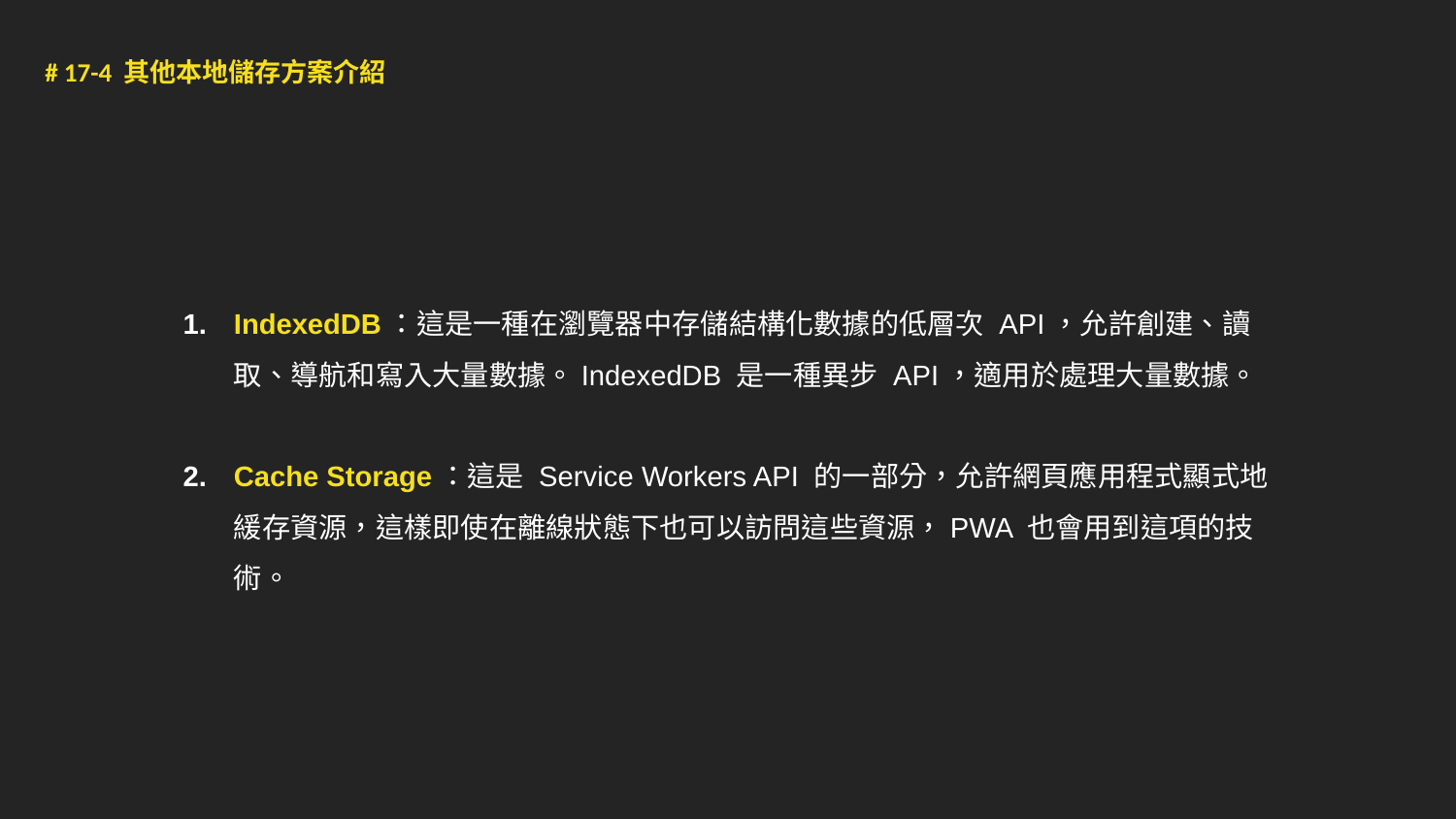

# 17-4 其他本地儲存方案介紹
IndexedDB：這是一種在瀏覽器中存儲結構化數據的低層次 API，允許創建、讀取、導航和寫入大量數據。IndexedDB 是一種異步 API，適用於處理大量數據。

Cache Storage：這是 Service Workers API 的一部分，允許網頁應用程式顯式地緩存資源，這樣即使在離線狀態下也可以訪問這些資源，PWA 也會用到這項的技術。